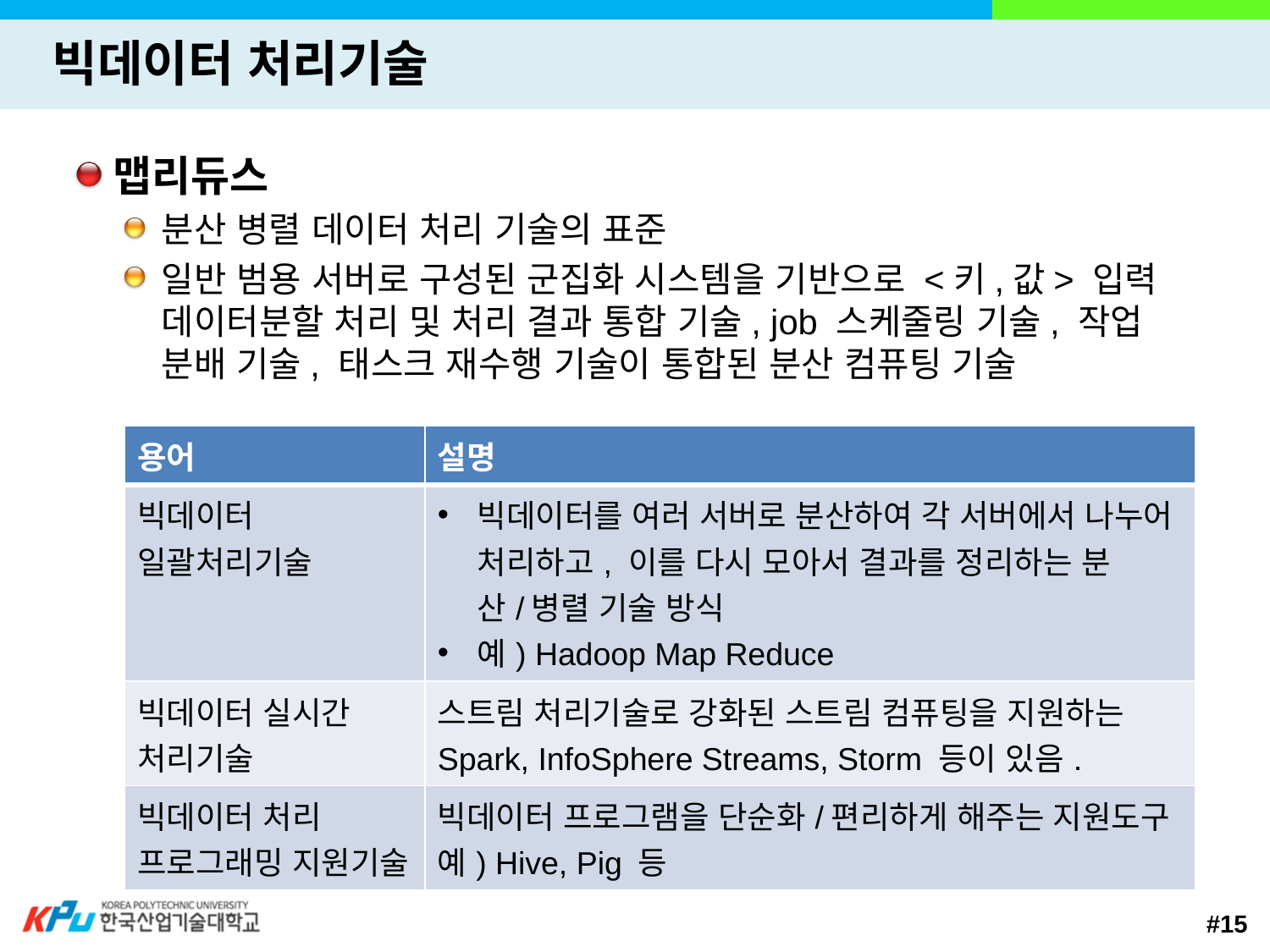

# 빅데이터 처리기술
맵리듀스
분산 병렬 데이터 처리 기술의 표준
일반 범용 서버로 구성된 군집화 시스템을 기반으로 <키,값> 입력 데이터분할 처리 및 처리 결과 통합 기술, job 스케줄링 기술, 작업 분배 기술, 태스크 재수행 기술이 통합된 분산 컴퓨팅 기술

| 용어 | 설명 |
| --- | --- |
| 빅데이터 일괄처리기술 | 빅데이터를 여러 서버로 분산하여 각 서버에서 나누어 처리하고, 이를 다시 모아서 결과를 정리하는 분산/병렬 기술 방식 예) Hadoop Map Reduce |
| 빅데이터 실시간 처리기술 | 스트림 처리기술로 강화된 스트림 컴퓨팅을 지원하는 Spark, InfoSphere Streams, Storm 등이 있음. |
| 빅데이터 처리 프로그래밍 지원기술 | 빅데이터 프로그램을 단순화/편리하게 해주는 지원도구 예) Hive, Pig 등 |